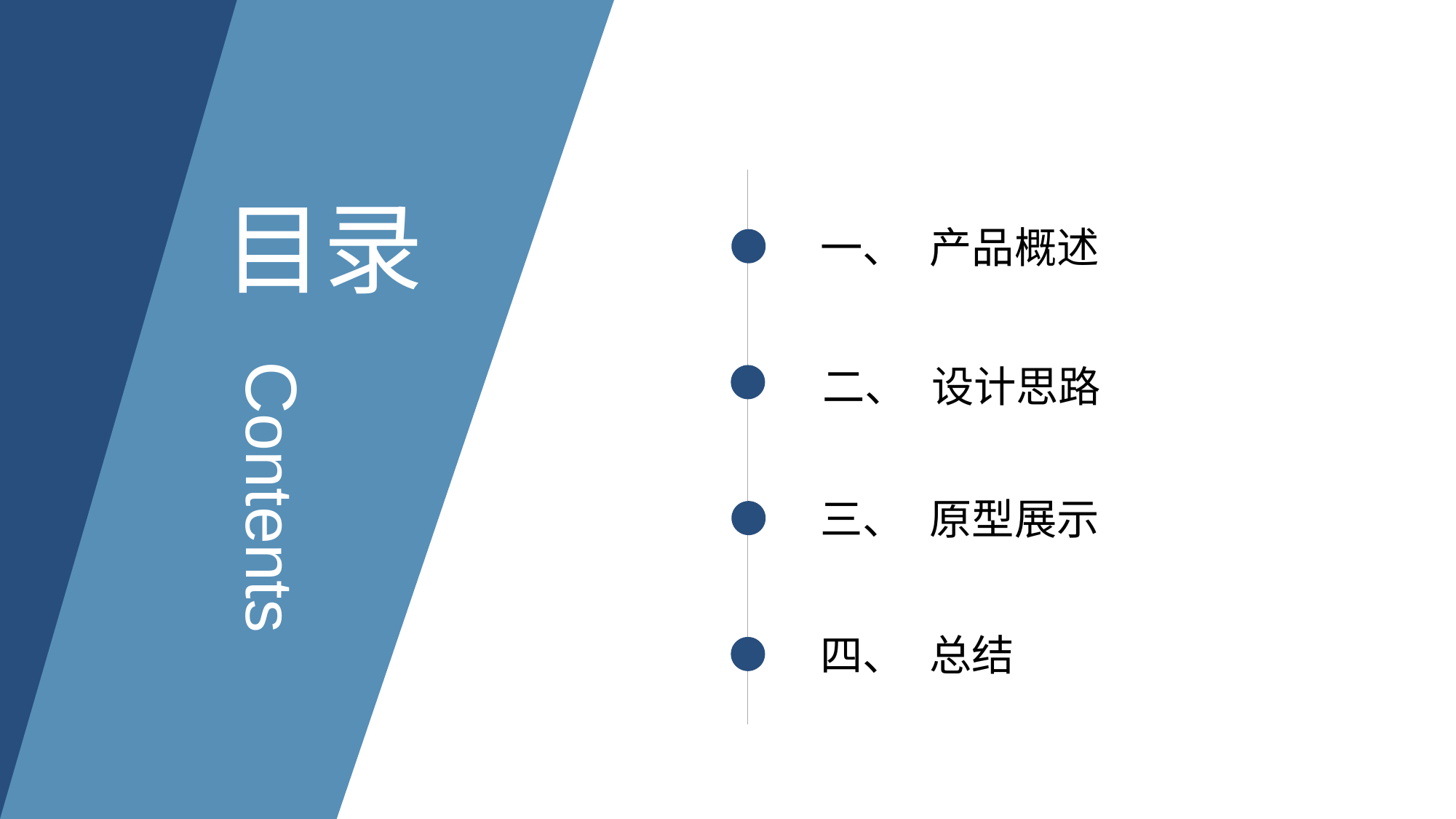

目录
一、	产品概述

Contents
二、	设计思路

三、	原型展示

四、	总结